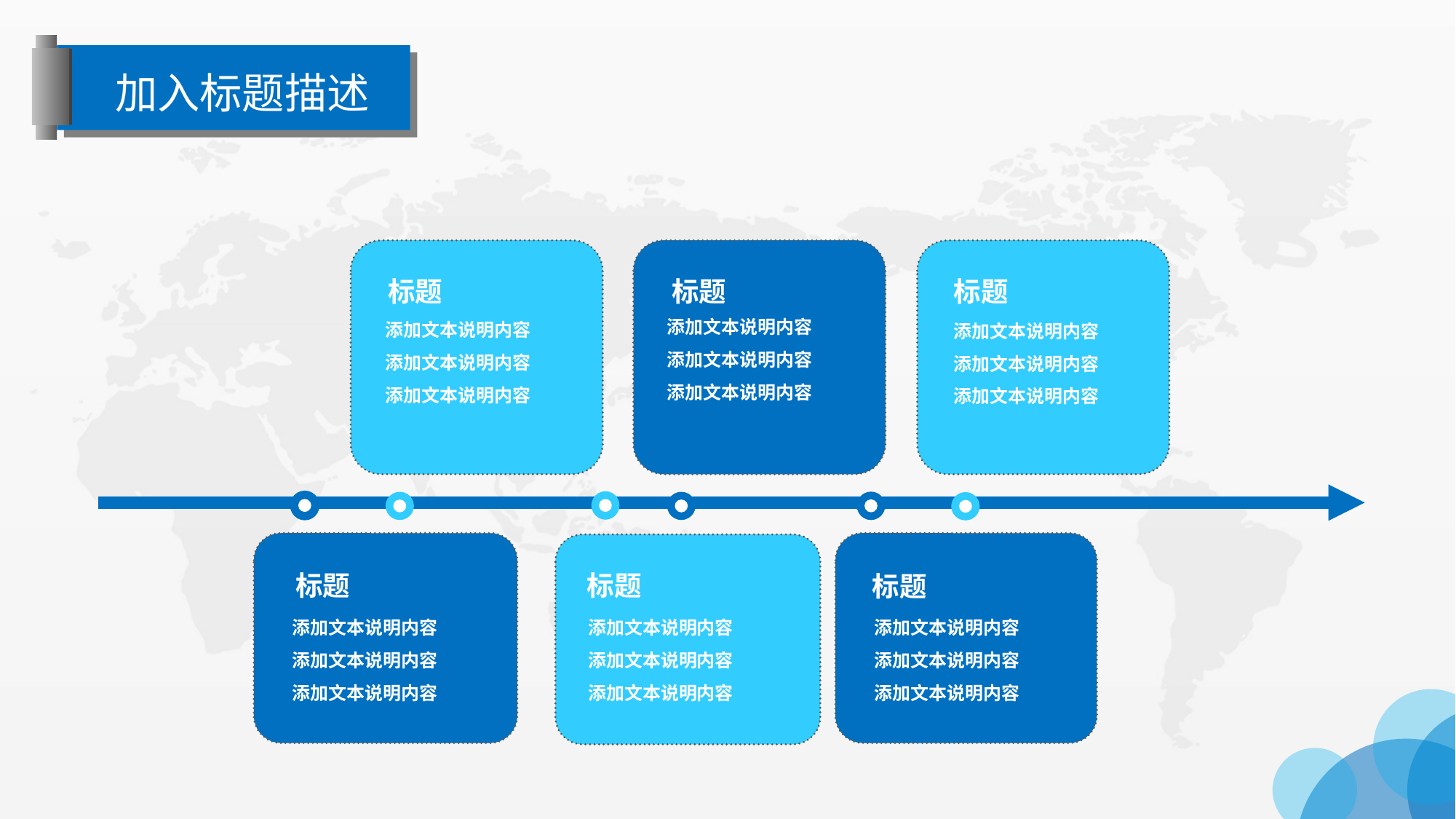

加入标题描述

标题
标题
标题
添加文本说明内容
添加文本说明内容
添加文本说明内容
添加文本说明内容
添加文本说明内容
添加文本说明内容
添加文本说明内容
添加文本说明内容
添加文本说明内容

标题
标题
标题
添加文本说明内容
添加文本说明内容
添加文本说明内容
添加文本说明内容
添加文本说明内容
添加文本说明内容
添加文本说明内容
添加文本说明内容
添加文本说明内容